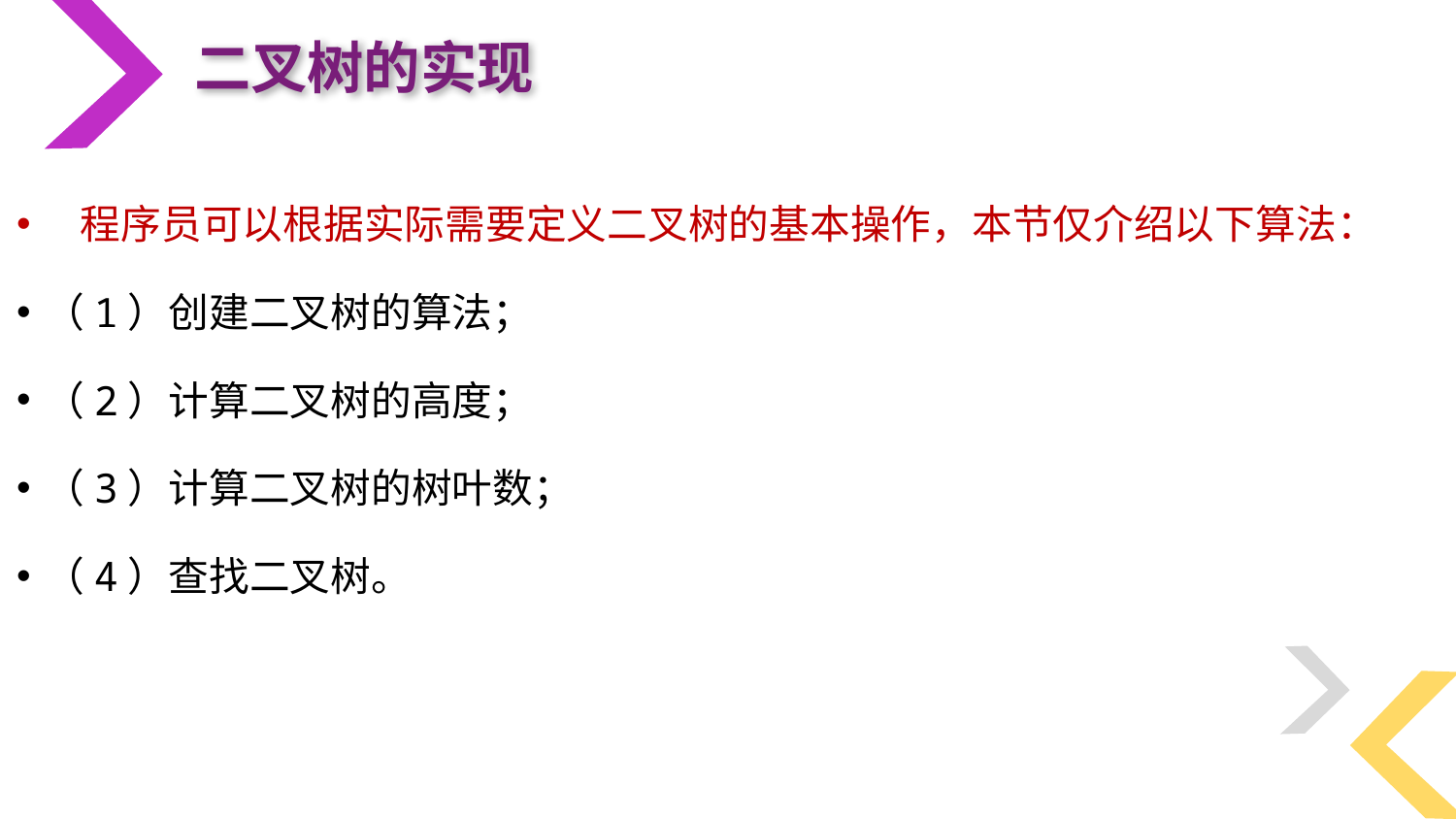

二叉树的实现
   程序员可以根据实际需要定义二叉树的基本操作，本节仅介绍以下算法：
（1）创建二叉树的算法；
（2）计算二叉树的高度；
（3）计算二叉树的树叶数；
（4）查找二叉树。